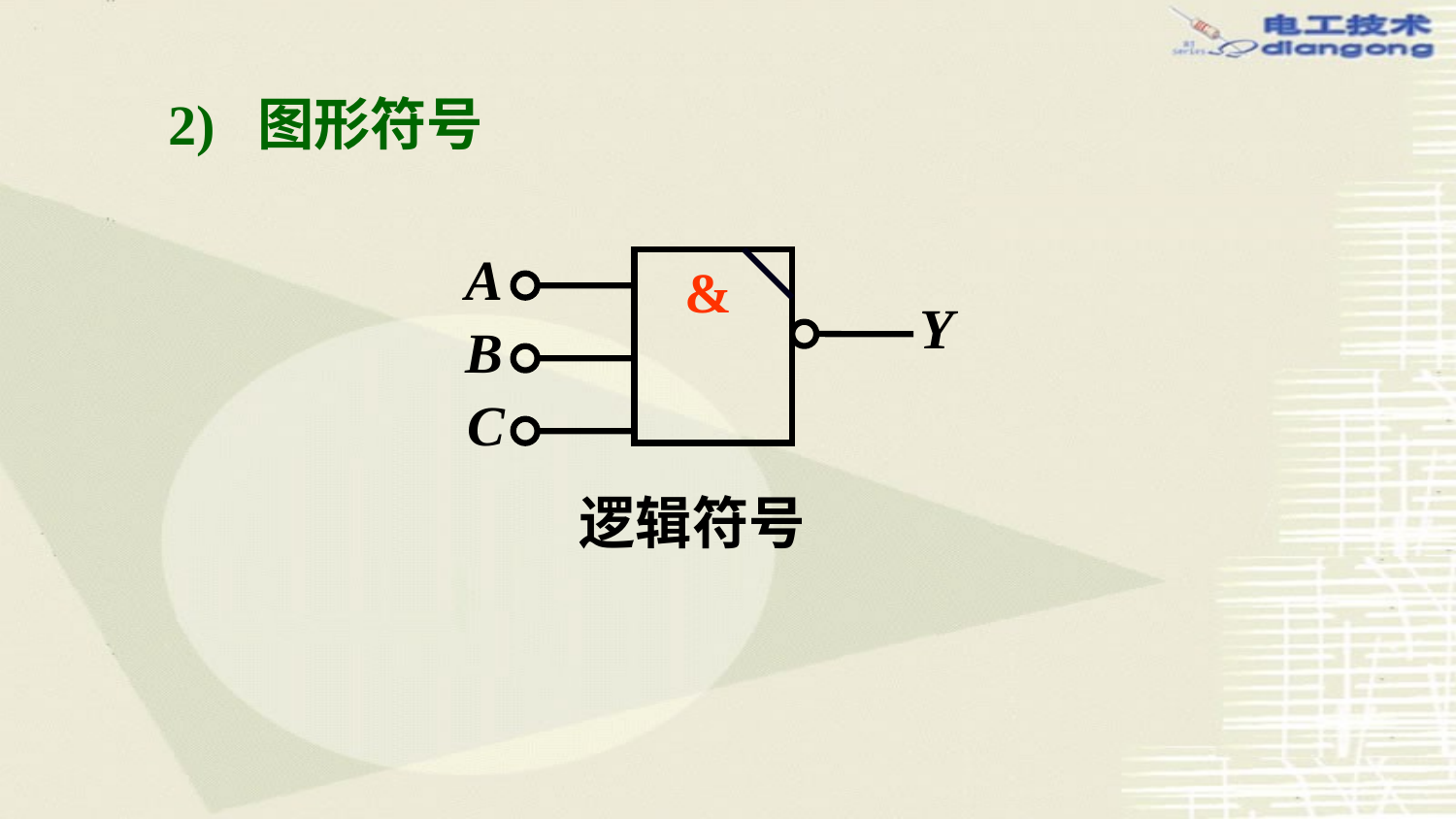

2)  图形符号
A

&

Y
B

C

逻辑符号